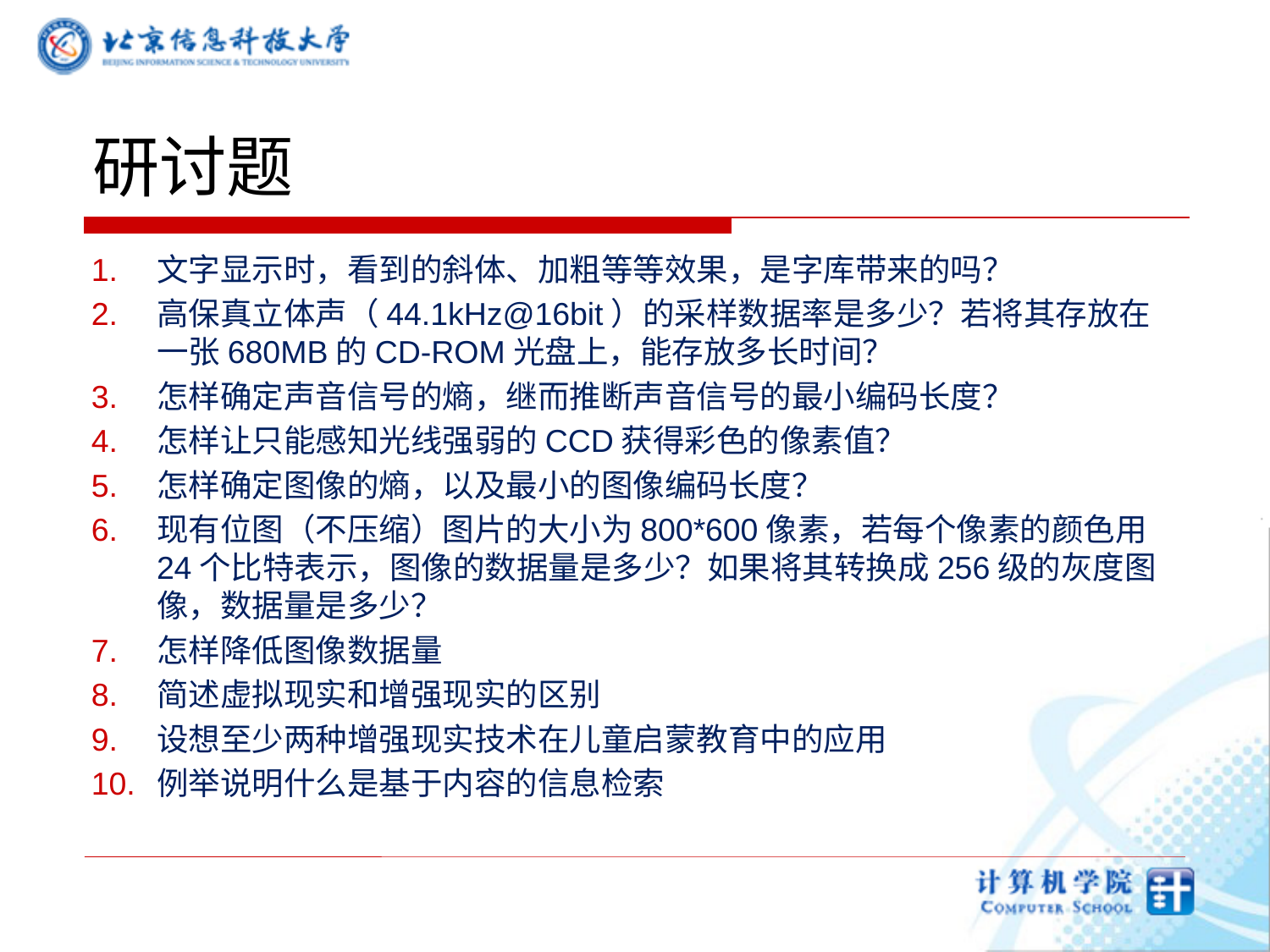

# 研讨题
文字显示时，看到的斜体、加粗等等效果，是字库带来的吗？
高保真立体声（44.1kHz@16bit）的采样数据率是多少？若将其存放在一张680MB的CD-ROM光盘上，能存放多长时间？
怎样确定声音信号的熵，继而推断声音信号的最小编码长度？
怎样让只能感知光线强弱的CCD获得彩色的像素值？
怎样确定图像的熵，以及最小的图像编码长度？
现有位图（不压缩）图片的大小为800*600像素，若每个像素的颜色用24个比特表示，图像的数据量是多少？如果将其转换成256级的灰度图像，数据量是多少？
怎样降低图像数据量
简述虚拟现实和增强现实的区别
设想至少两种增强现实技术在儿童启蒙教育中的应用
例举说明什么是基于内容的信息检索